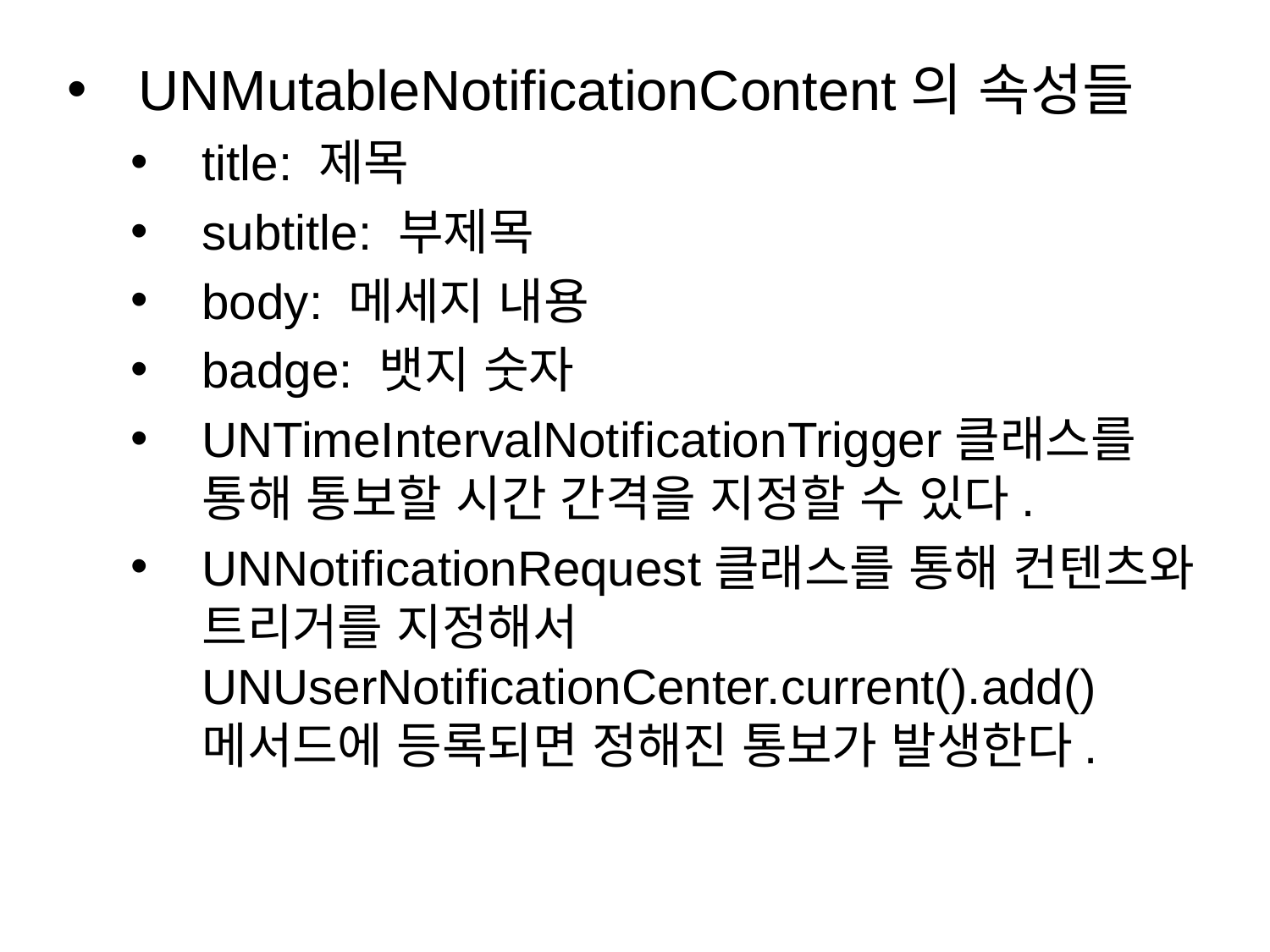

UNMutableNotificationContent의 속성들
title: 제목
subtitle: 부제목
body: 메세지 내용
badge: 뱃지 숫자
UNTimeIntervalNotificationTrigger클래스를 통해 통보할 시간 간격을 지정할 수 있다.
UNNotificationRequest클래스를 통해 컨텐츠와 트리거를 지정해서 UNUserNotificationCenter.current().add()메서드에 등록되면 정해진 통보가 발생한다.